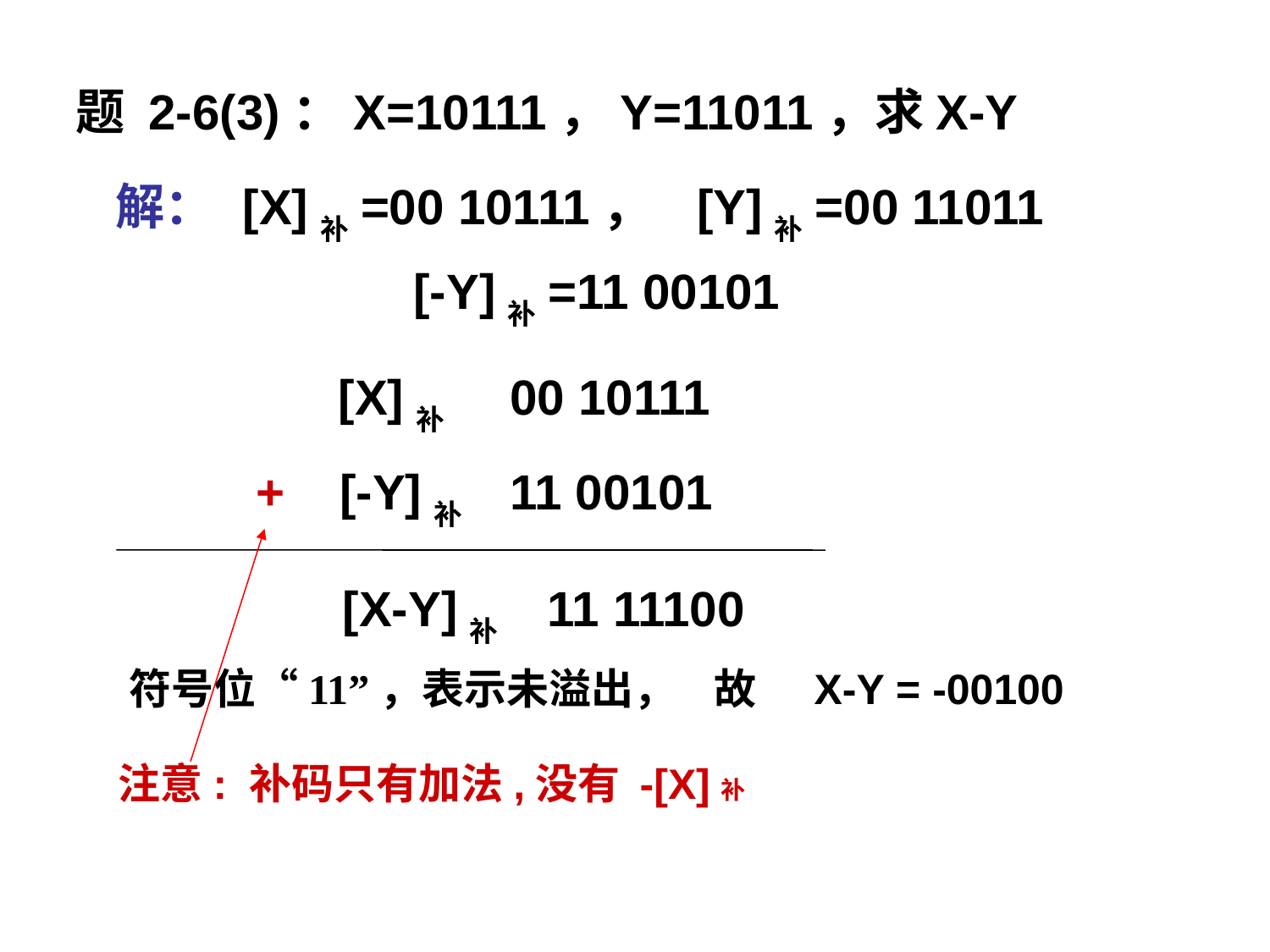

题 2-6(3)：X=10111，Y=11011，求X-Y
解：	[X]补=00 10111，   [Y]补=00 11011
                 	   [-Y]补=11 00101
      [X]补	00 10111
+    [-Y]补	11 00101

	    [X-Y]补     11 11100
符号位“11”，表示未溢出，    故     X-Y = -00100
注意: 补码只有加法,没有 -[X]补